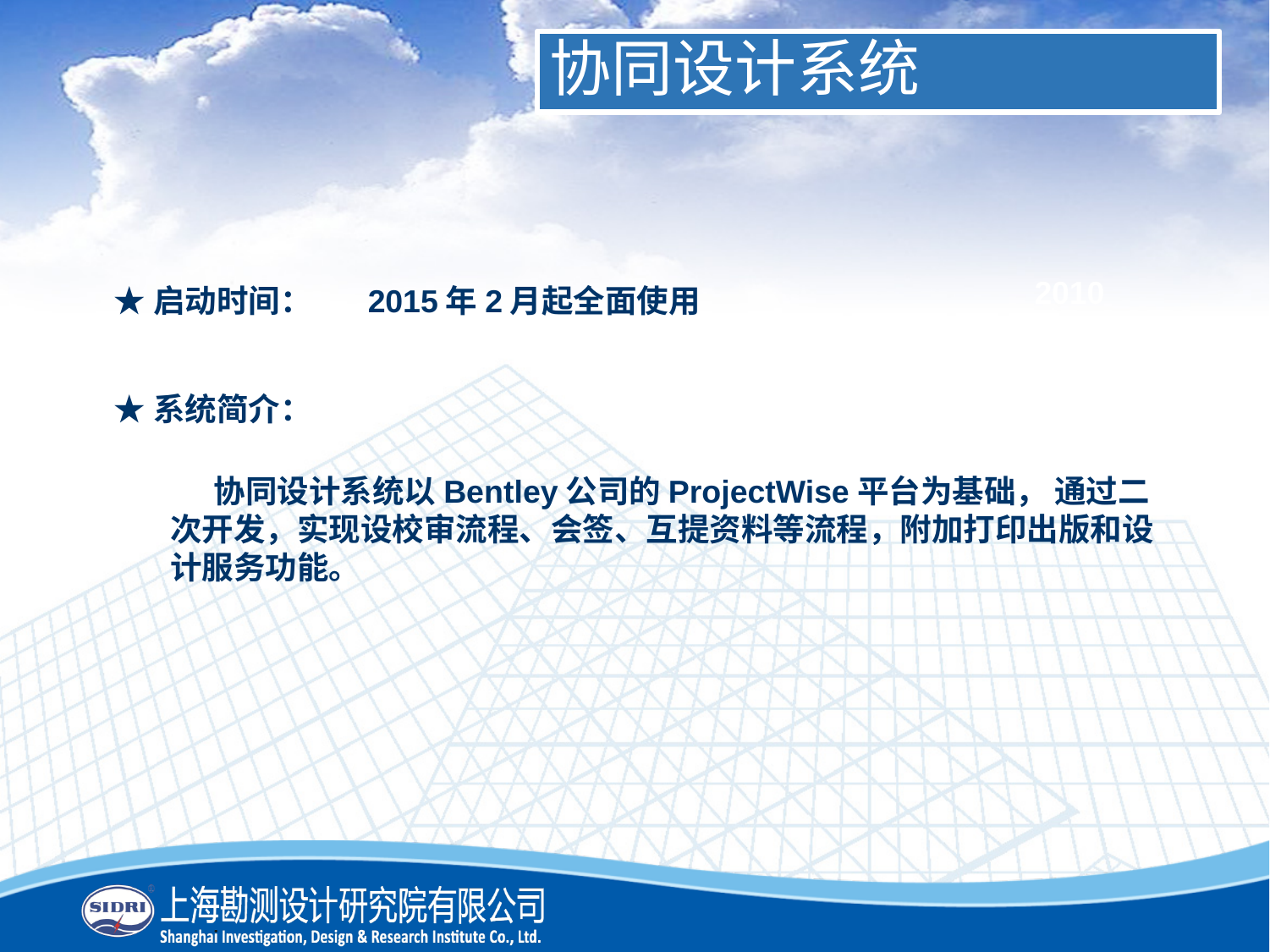

协同设计系统
2010
★启动时间：	2015年2月起全面使用
★系统简介：
     协同设计系统以Bentley公司的ProjectWise平台为基础， 通过二次开发，实现设校审流程、会签、互提资料等流程，附加打印出版和设计服务功能。